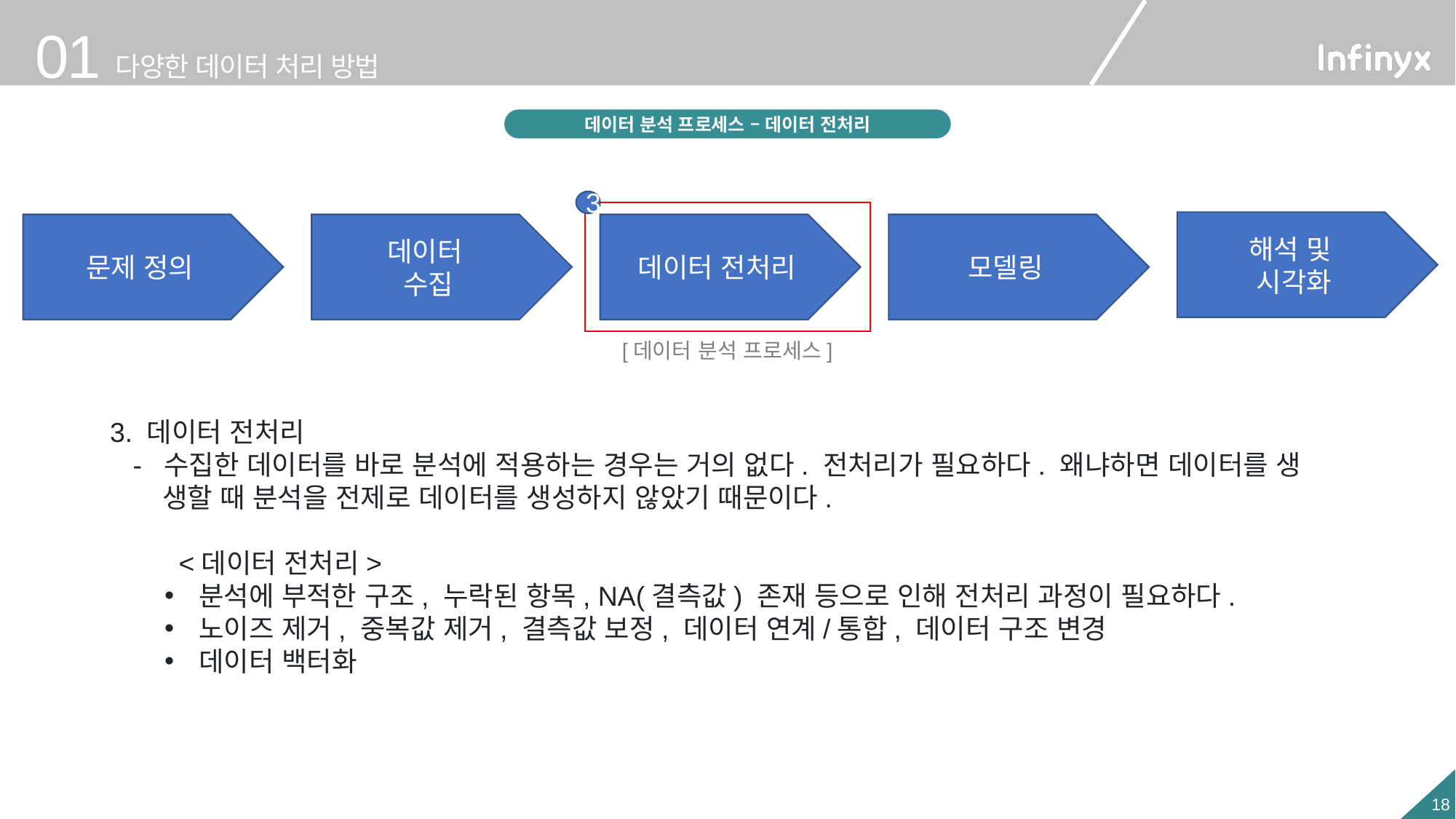

데이터 분석 프로세스 – 데이터 전처리
3

해석 및
시각화
문제 정의
데이터
수집
데이터 전처리
모델링
[데이터 분석 프로세스]
3. 데이터 전처리
   -  수집한 데이터를 바로 분석에 적용하는 경우는 거의 없다. 전처리가 필요하다. 왜냐하면 데이터를 생
      생할 때 분석을 전제로 데이터를 생성하지 않았기 때문이다.

         <데이터 전처리>
분석에 부적한 구조, 누락된 항목, NA(결측값) 존재 등으로 인해 전처리 과정이 필요하다.
노이즈 제거, 중복값 제거, 결측값 보정, 데이터 연계/통합, 데이터 구조 변경
데이터 백터화